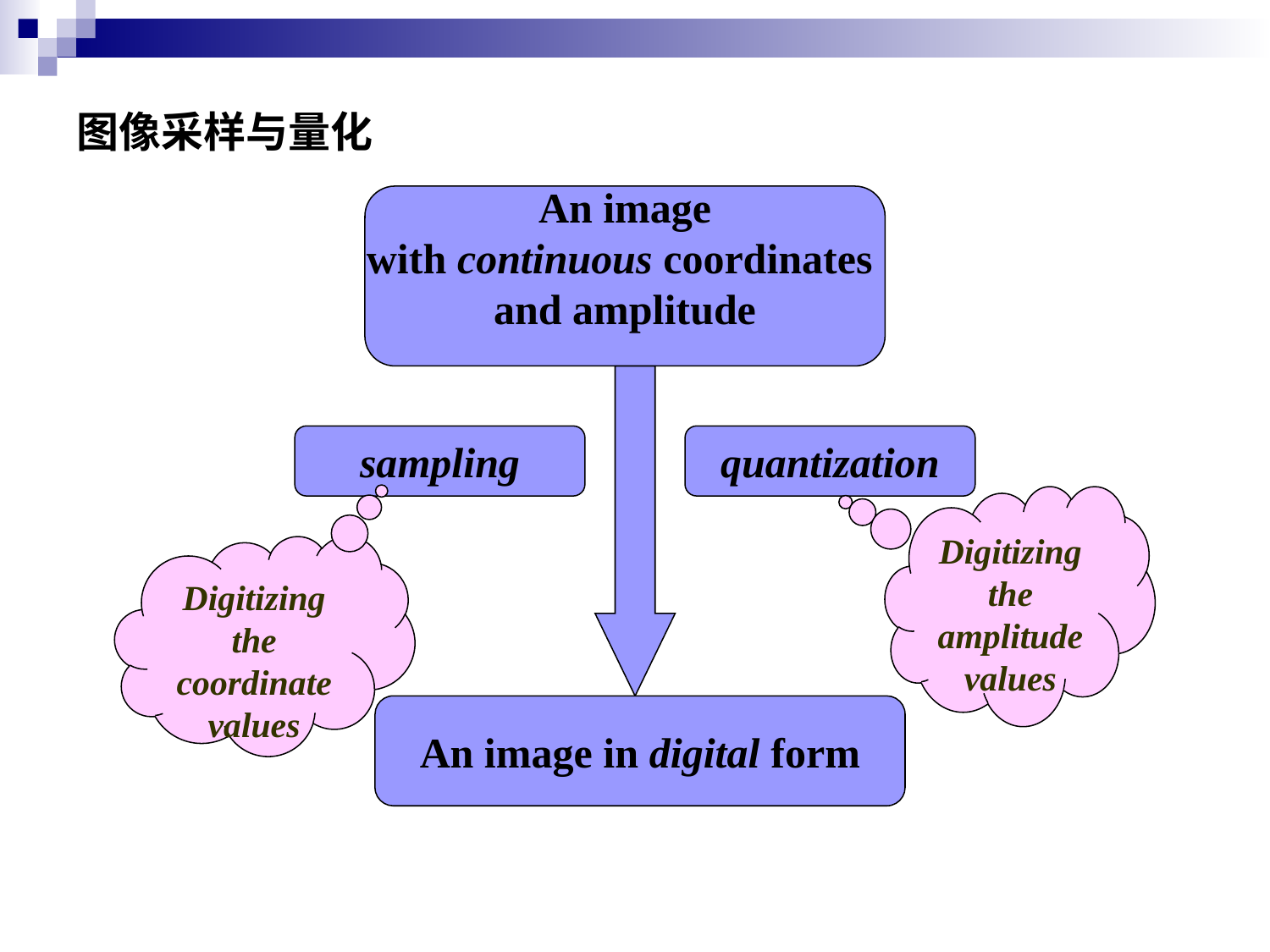

# 图像采样与量化
An image
with continuous coordinates
and amplitude

sampling
quantization
Digitizing the amplitude values
Digitizing the coordinate values
An image in digital form